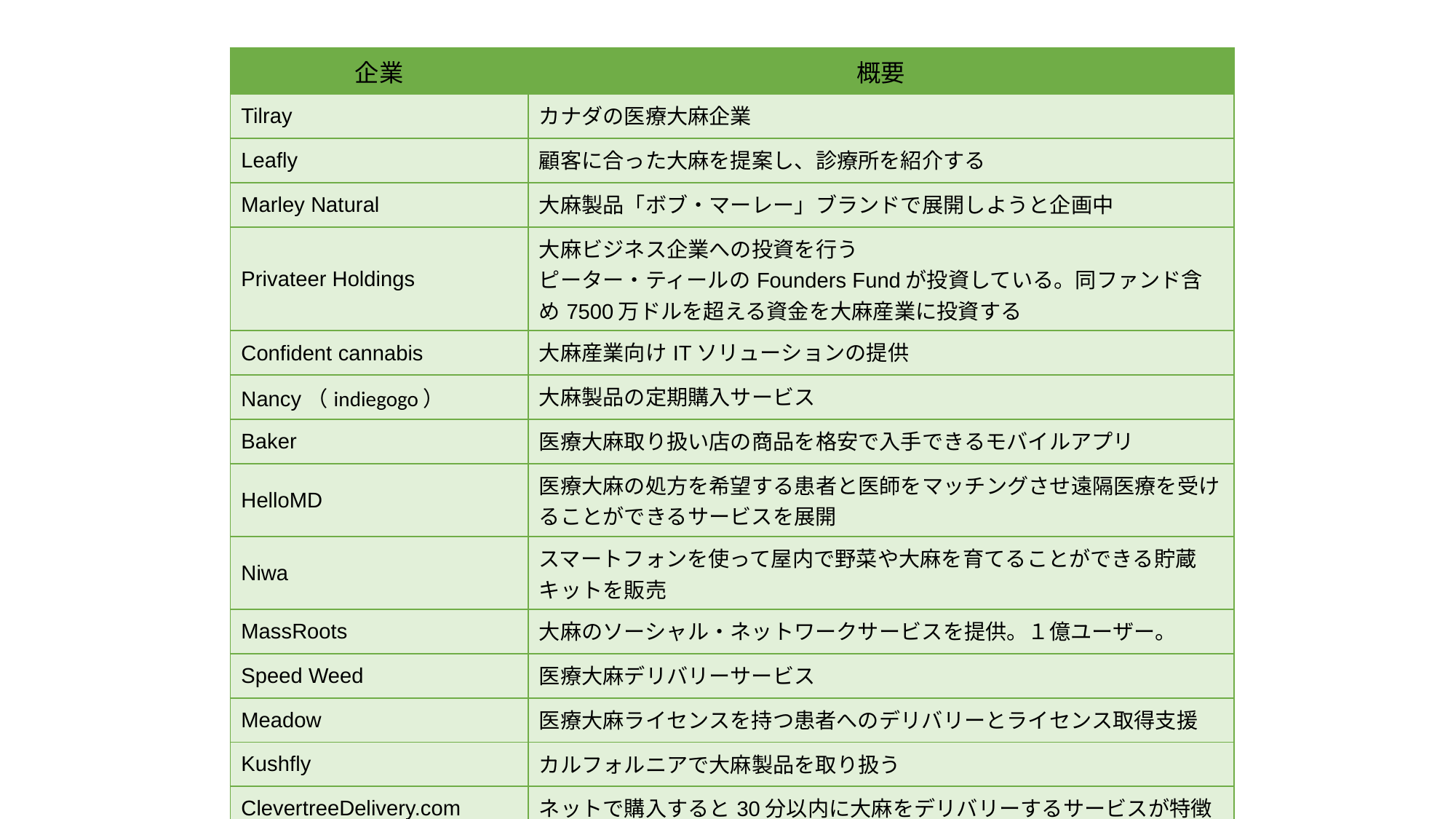

| 企業 | 概要 |
| --- | --- |
| Tilray | カナダの医療大麻企業 |
| Leafly | 顧客に合った大麻を提案し、診療所を紹介する |
| Marley Natural | 大麻製品「ボブ・マーレー」ブランドで展開しようと企画中 |
| Privateer Holdings | 大麻ビジネス企業への投資を行う ピーター・ティールのFounders Fundが投資している。同ファンド含め7500万ドルを超える資金を大麻産業に投資する |
| Confident cannabis | 大麻産業向けITソリューションの提供 |
| Nancy（indiegogo） | 大麻製品の定期購入サービス |
| Baker | 医療大麻取り扱い店の商品を格安で入手できるモバイルアプリ |
| HelloMD | 医療大麻の処方を希望する患者と医師をマッチングさせ遠隔医療を受けることができるサービスを展開 |
| Niwa | スマートフォンを使って屋内で野菜や大麻を育てることができる貯蔵キットを販売 |
| MassRoots | 大麻のソーシャル・ネットワークサービスを提供。１億ユーザー。 |
| Speed Weed | 医療大麻デリバリーサービス |
| Meadow | 医療大麻ライセンスを持つ患者へのデリバリーとライセンス取得支援 |
| Kushfly | カルフォルニアで大麻製品を取り扱う |
| ClevertreeDelivery.com | ネットで購入すると30分以内に大麻をデリバリーするサービスが特徴 |